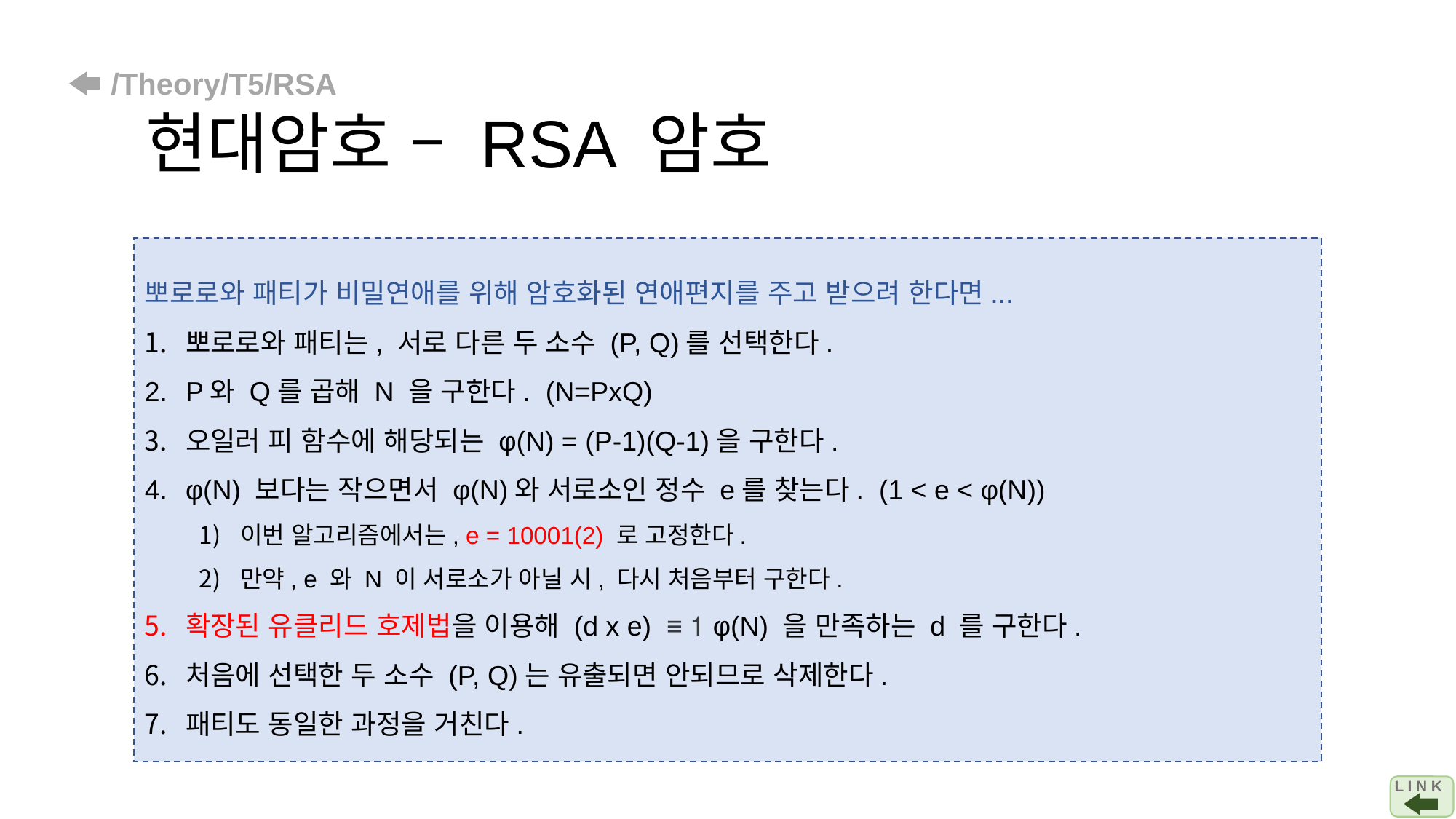

# /Theory/T5/RSA 현대암호 – RSA 암호

뽀로로와 패티가 비밀연애를 위해 암호화된 연애편지를 주고 받으려 한다면...
뽀로로와 패티는, 서로 다른 두 소수 (P, Q)를 선택한다.
P와 Q를 곱해 N 을 구한다.  (N=PxQ)
오일러 피 함수에 해당되는 φ(N) = (P-1)(Q-1)을 구한다.
φ(N) 보다는 작으면서 φ(N)와 서로소인 정수 e를 찾는다.  (1 < e < φ(N))
이번 알고리즘에서는, e = 10001(2) 로 고정한다.
만약, e 와 N 이 서로소가 아닐 시, 다시 처음부터 구한다.
확장된 유클리드 호제법을 이용해 (d x e)  ≡ 1 φ(N) 을 만족하는 d 를 구한다.
처음에 선택한 두 소수 (P, Q)는 유출되면 안되므로 삭제한다.
패티도 동일한 과정을 거친다.
L I N K